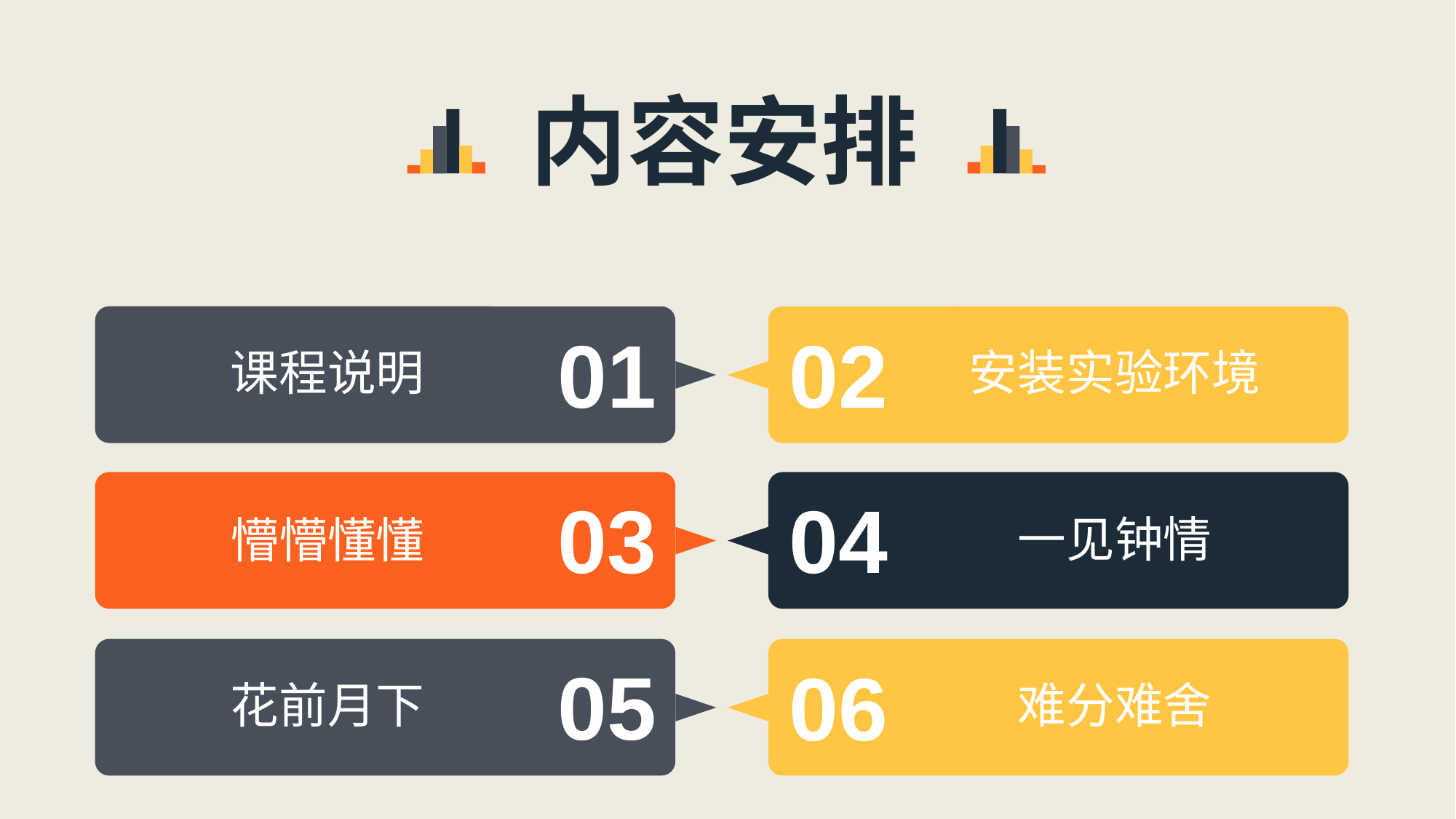

内容安排

01
02
课程说明
安装实验环境

03
04
一见钟情
懵懵懂懂

05
06
花前月下
难分难舍